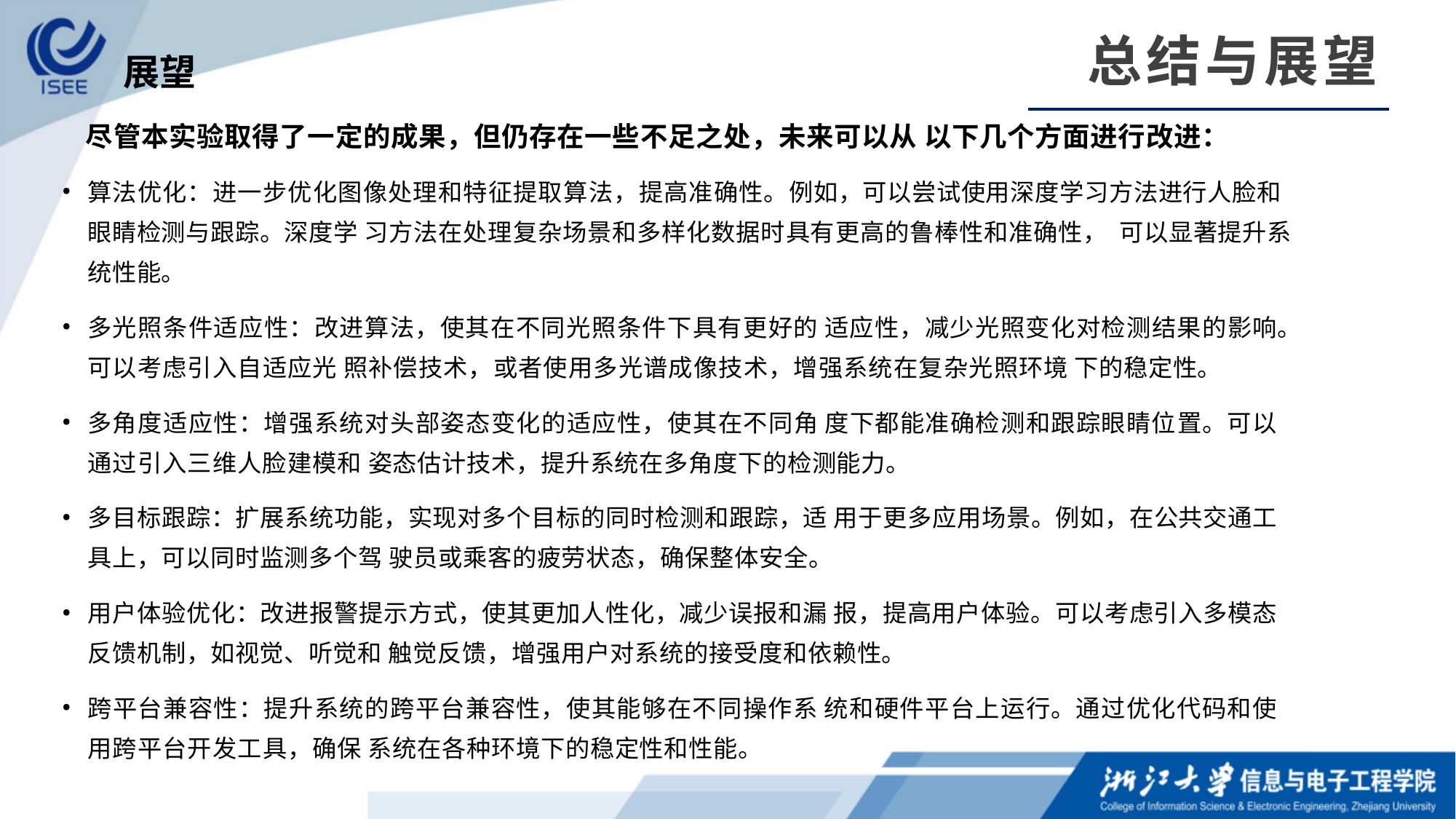

总结与展望
展望
尽管本实验取得了一定的成果，但仍存在一些不足之处，未来可以从 以下几个方面进行改进：
算法优化：进一步优化图像处理和特征提取算法，提高准确性。例如，可以尝试使用深度学习方法进行人脸和眼睛检测与跟踪。深度学 习方法在处理复杂场景和多样化数据时具有更高的鲁棒性和准确性，  可以显著提升系统性能。
多光照条件适应性：改进算法，使其在不同光照条件下具有更好的 适应性，减少光照变化对检测结果的影响。可以考虑引入自适应光 照补偿技术，或者使用多光谱成像技术，增强系统在复杂光照环境 下的稳定性。
多角度适应性：增强系统对头部姿态变化的适应性，使其在不同角 度下都能准确检测和跟踪眼睛位置。可以通过引入三维人脸建模和 姿态估计技术，提升系统在多角度下的检测能力。
多目标跟踪：扩展系统功能，实现对多个目标的同时检测和跟踪，适 用于更多应用场景。例如，在公共交通工具上，可以同时监测多个驾 驶员或乘客的疲劳状态，确保整体安全。
用户体验优化：改进报警提示方式，使其更加人性化，减少误报和漏 报，提高用户体验。可以考虑引入多模态反馈机制，如视觉、听觉和 触觉反馈，增强用户对系统的接受度和依赖性。
跨平台兼容性：提升系统的跨平台兼容性，使其能够在不同操作系 统和硬件平台上运行。通过优化代码和使用跨平台开发工具，确保 系统在各种环境下的稳定性和性能。